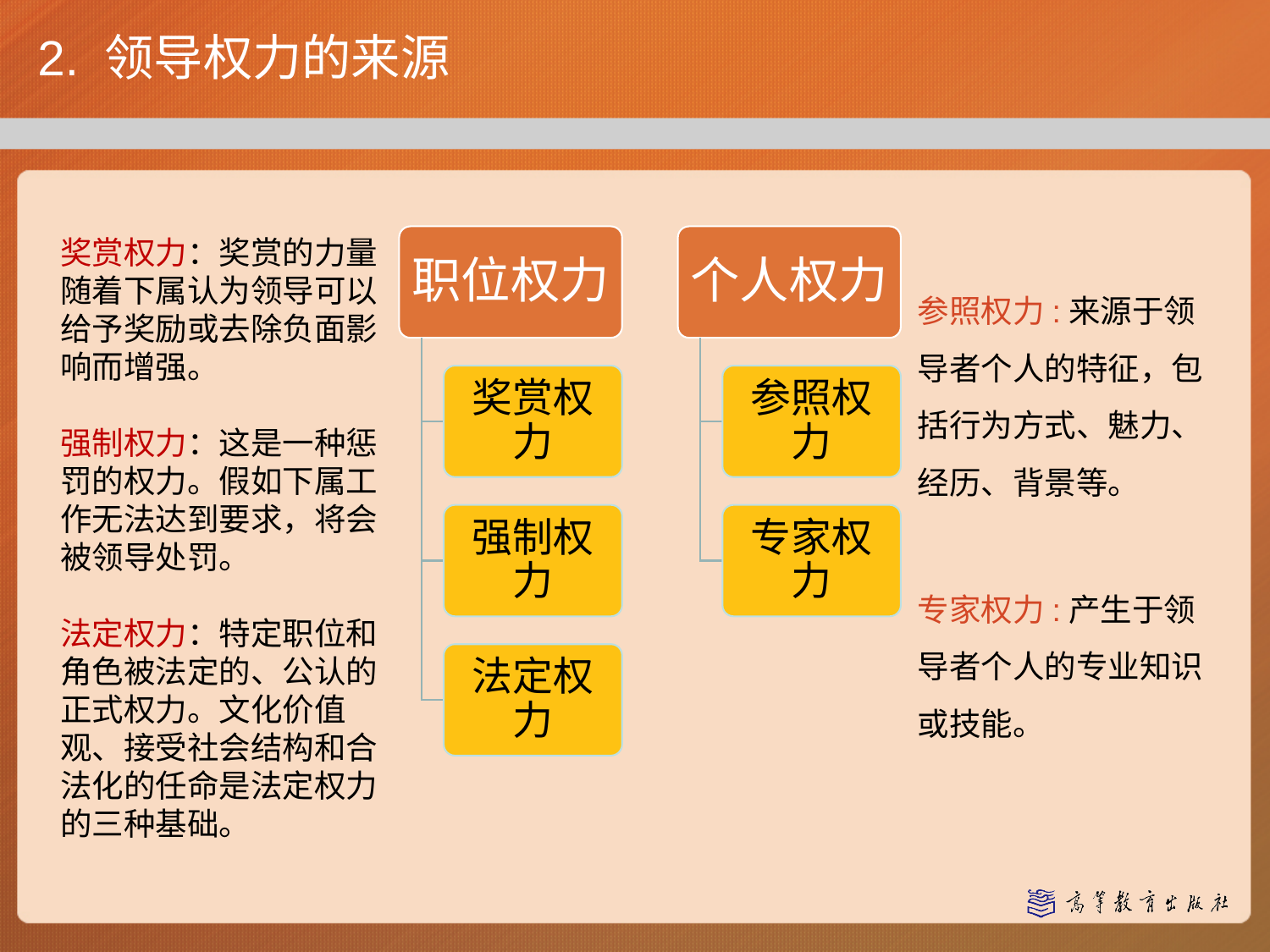

# 2. 领导权力的来源
奖赏权力：奖赏的力量随着下属认为领导可以给予奖励或去除负面影响而增强。

强制权力：这是一种惩罚的权力。假如下属工作无法达到要求，将会被领导处罚。

法定权力：特定职位和角色被法定的、公认的正式权力。文化价值观、接受社会结构和合法化的任命是法定权力的三种基础。
职位权力
奖赏权力
强制权力
法定权力
个人权力
参照权力
专家权力
参照权力:来源于领导者个人的特征，包括行为方式、魅力、经历、背景等。

专家权力:产生于领导者个人的专业知识或技能。